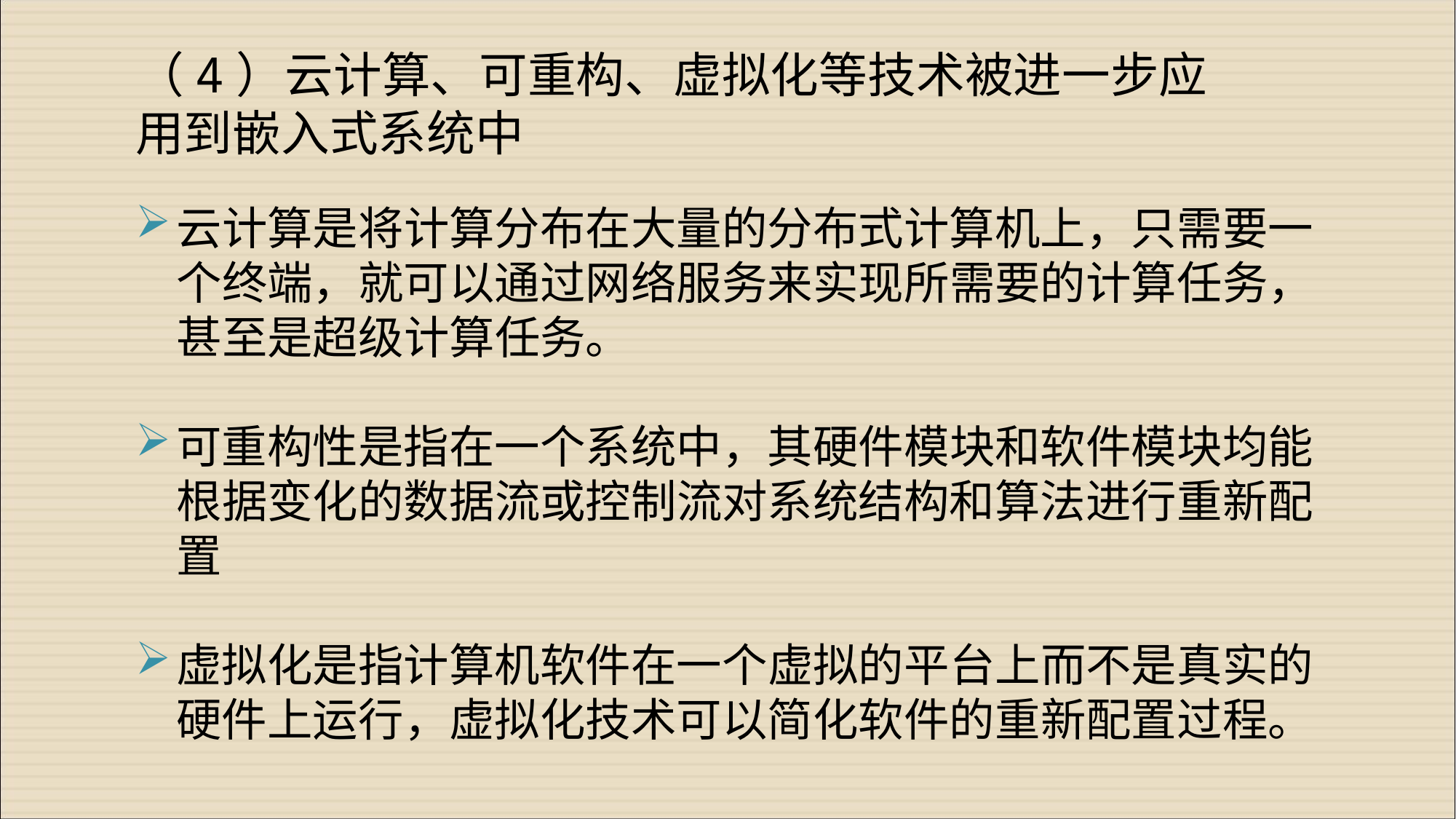

（4）云计算、可重构、虚拟化等技术被进一步应用到嵌入式系统中
云计算是将计算分布在大量的分布式计算机上，只需要一个终端，就可以通过网络服务来实现所需要的计算任务，甚至是超级计算任务。

可重构性是指在一个系统中，其硬件模块和软件模块均能根据变化的数据流或控制流对系统结构和算法进行重新配置

虚拟化是指计算机软件在一个虚拟的平台上而不是真实的硬件上运行，虚拟化技术可以简化软件的重新配置过程。